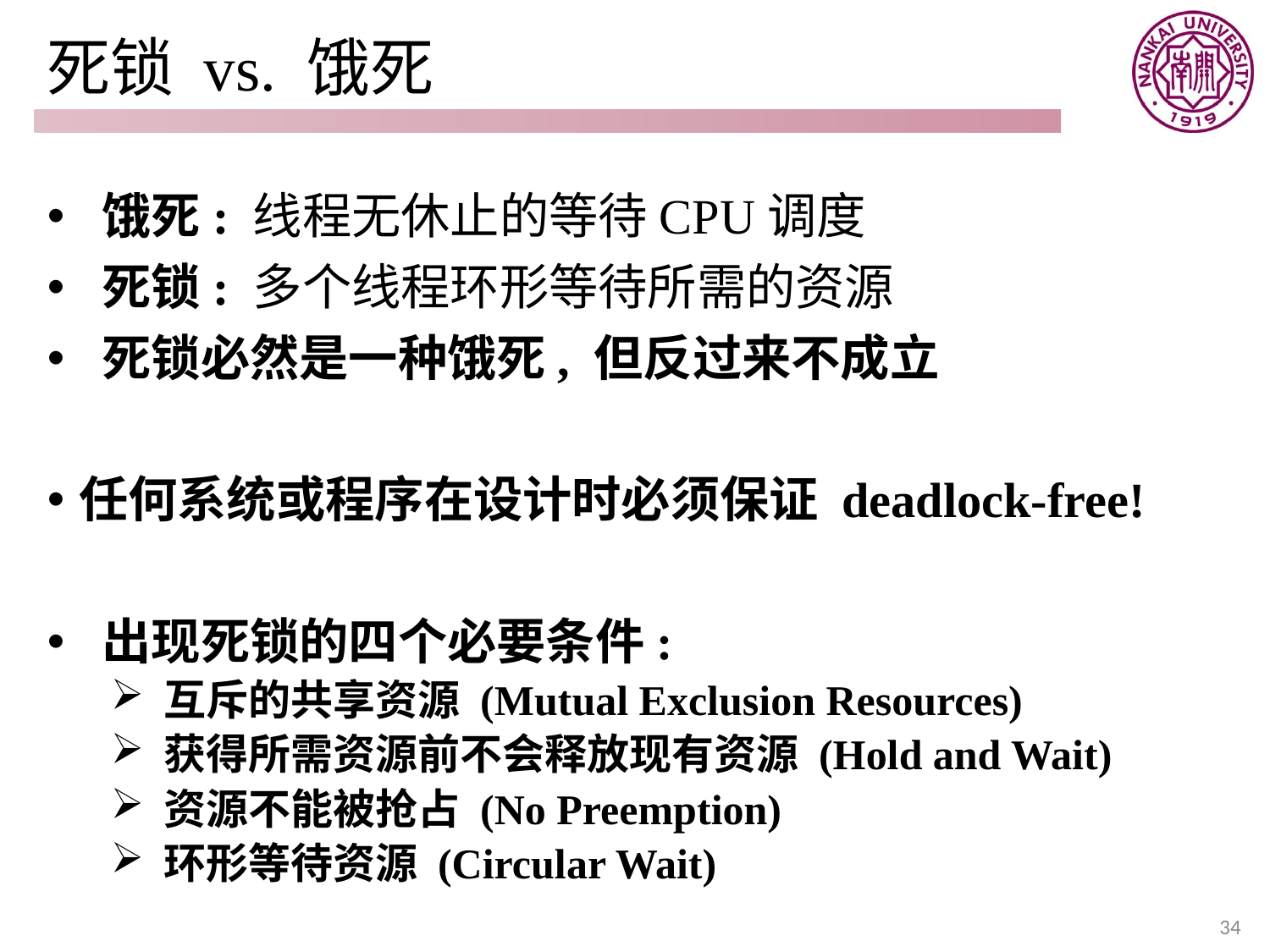

# 死锁 vs. 饿死
 饿死: 线程无休止的等待CPU调度
 死锁: 多个线程环形等待所需的资源
 死锁必然是一种饿死, 但反过来不成立

任何系统或程序在设计时必须保证 deadlock-free!

 出现死锁的四个必要条件:
 互斥的共享资源 (Mutual Exclusion Resources)
 获得所需资源前不会释放现有资源 (Hold and Wait)
 资源不能被抢占 (No Preemption)
 环形等待资源 (Circular Wait)
34